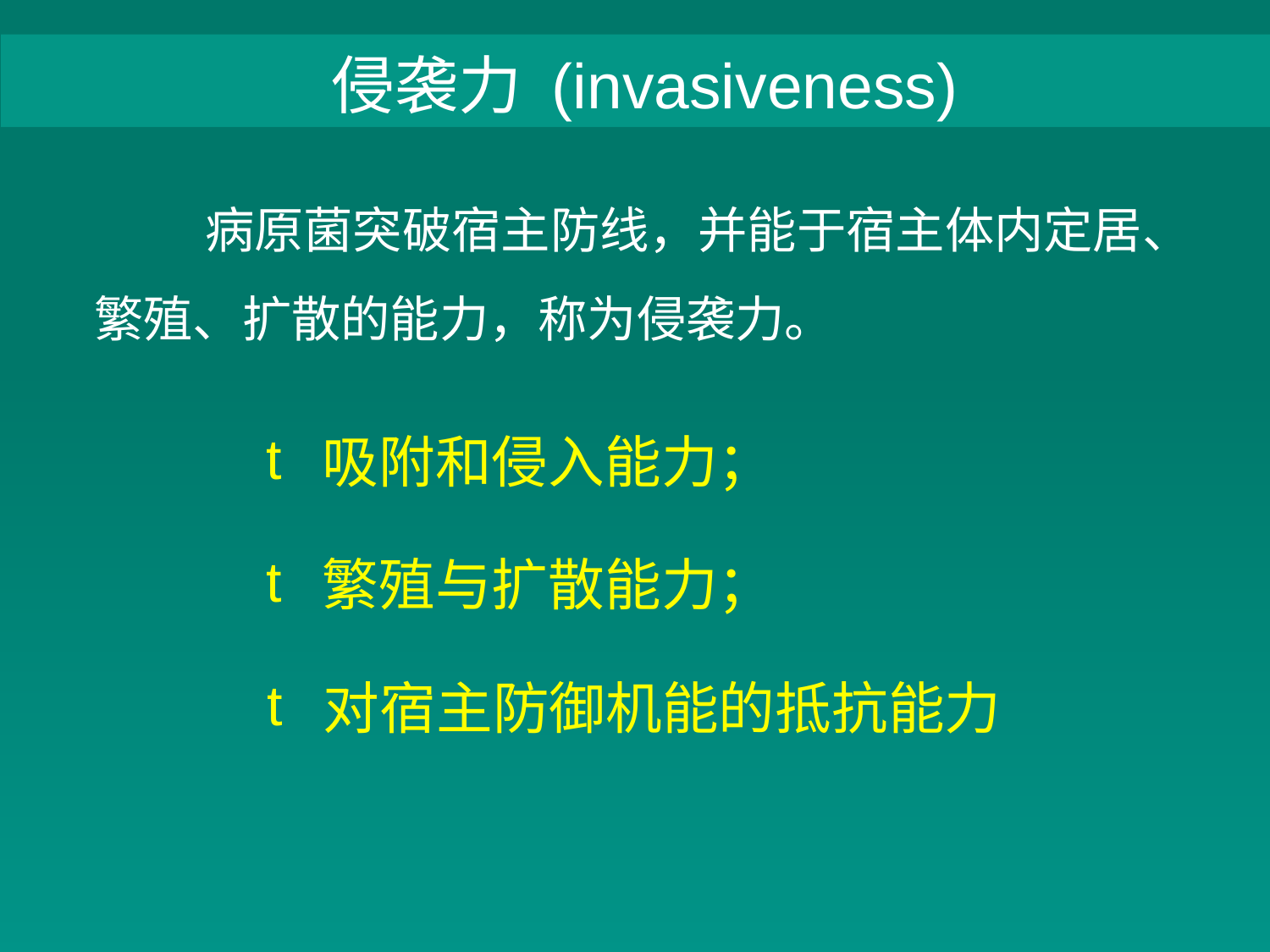

侵袭力 (invasiveness)
         病原菌突破宿主防线，并能于宿主体内定居、繁殖、扩散的能力，称为侵袭力。
 吸附和侵入能力；
 繁殖与扩散能力；
 对宿主防御机能的抵抗能力